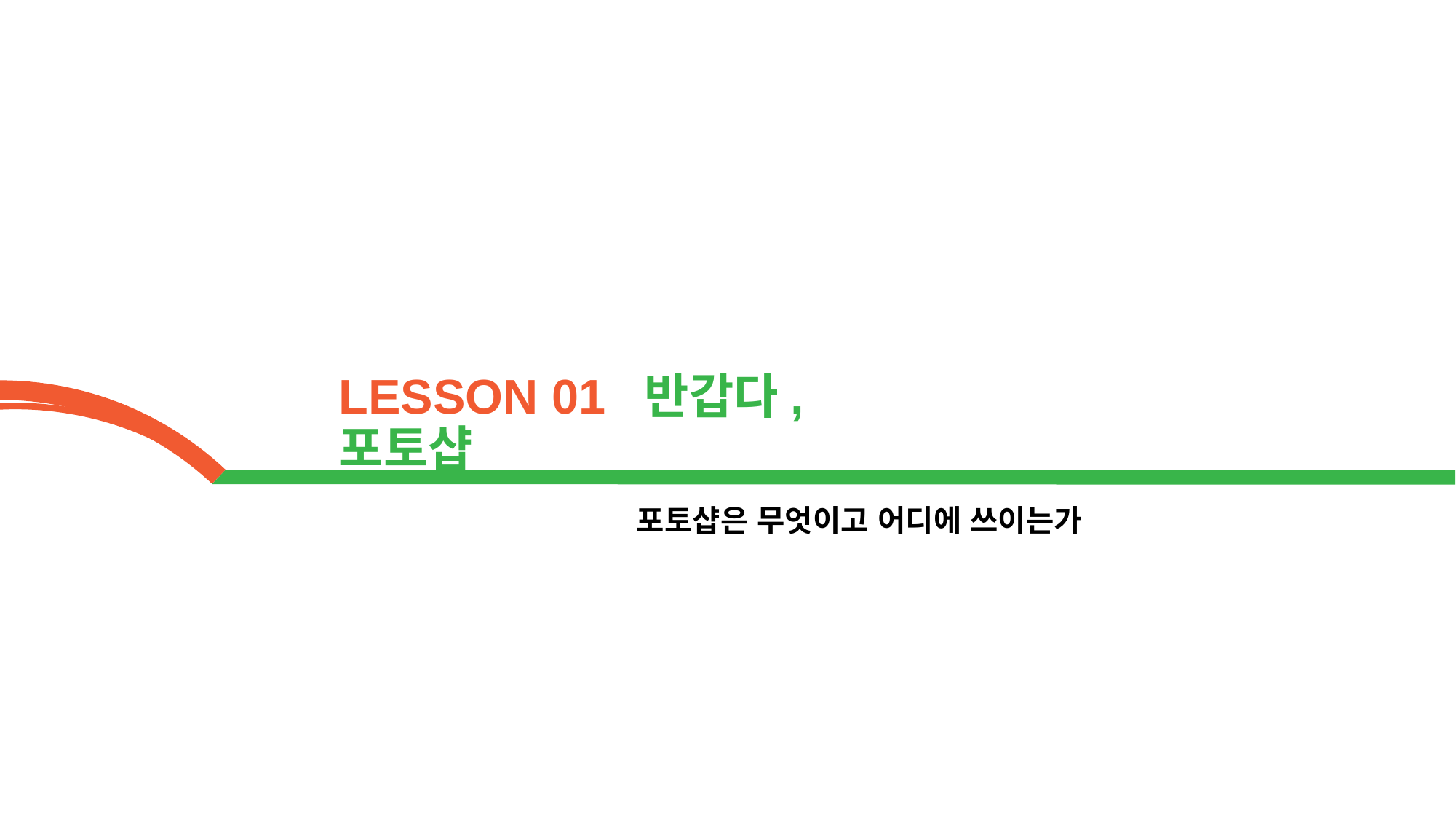

LESSON 01  반갑다, 포토샵
포토샵은 무엇이고 어디에 쓰이는가